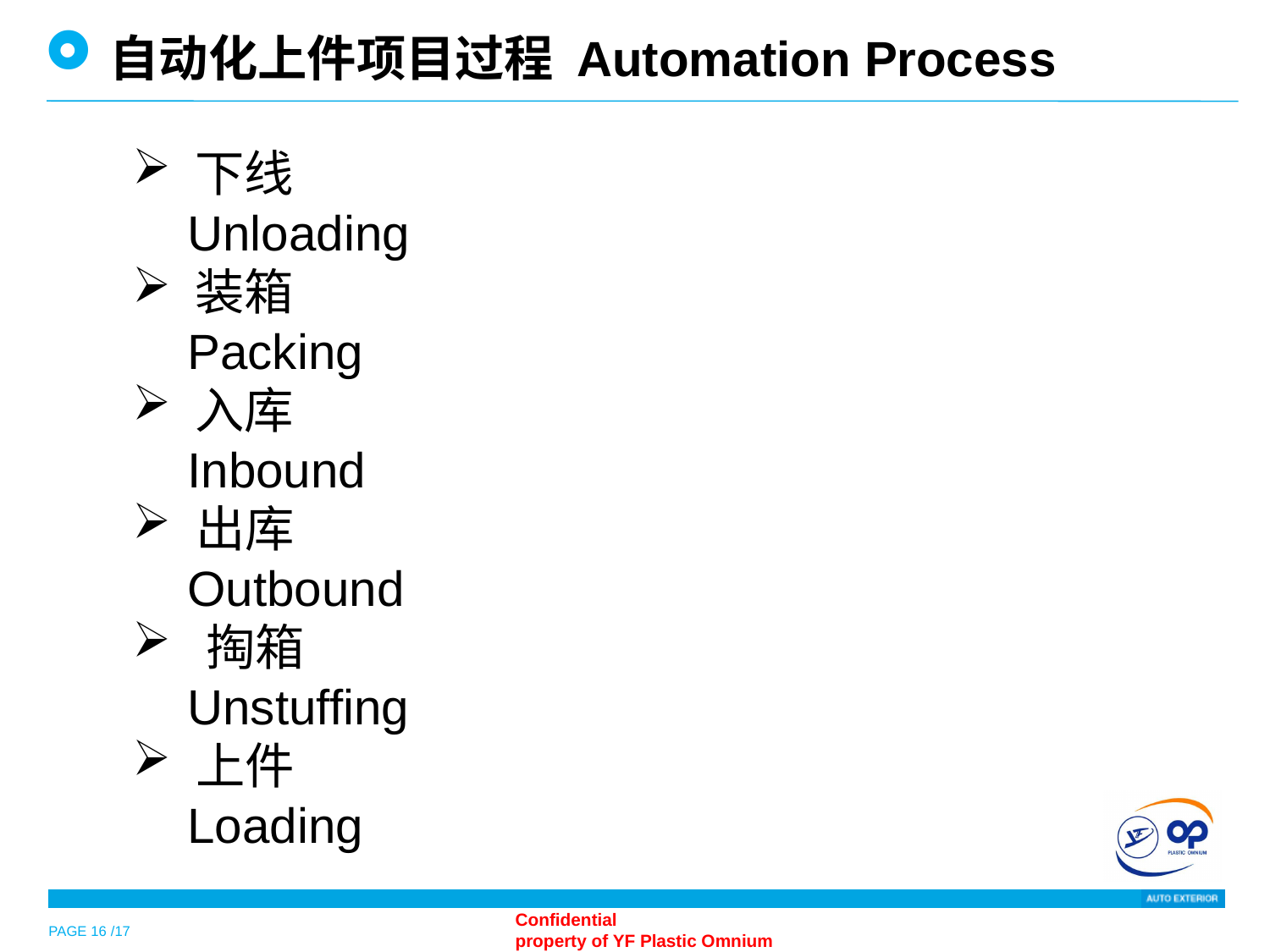

自动化上件项目过程 Automation Process
 下线
    Unloading
 装箱
    Packing
 入库
    Inbound
出库
    Outbound
  掏箱
    Unstuffing
上件
    Loading
PAGE 16 /17